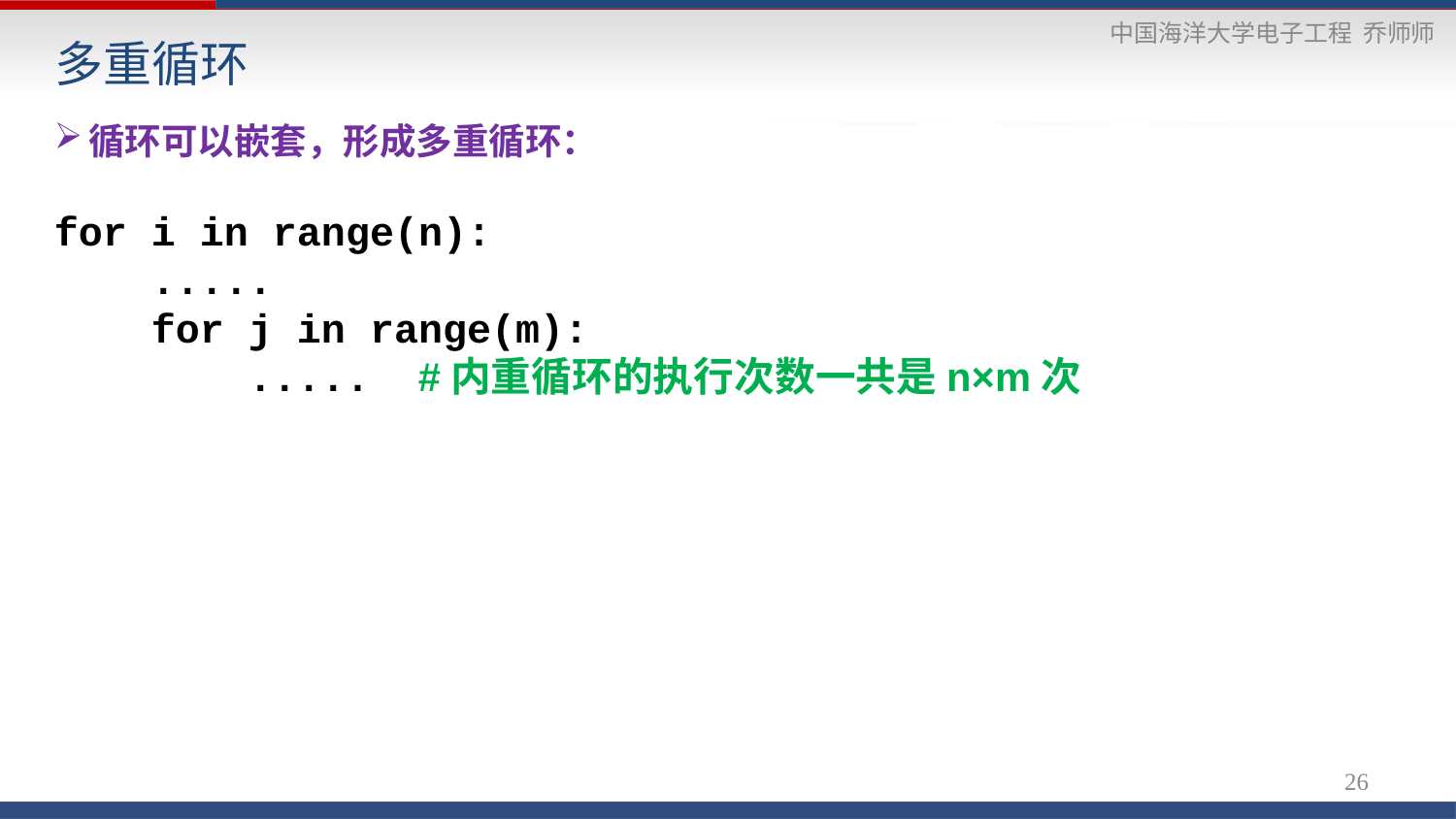

# 多重循环
循环可以嵌套，形成多重循环：

for i in range(n):
    .....
    for j in range(m):
        .....  #内重循环的执行次数一共是n×m次

26